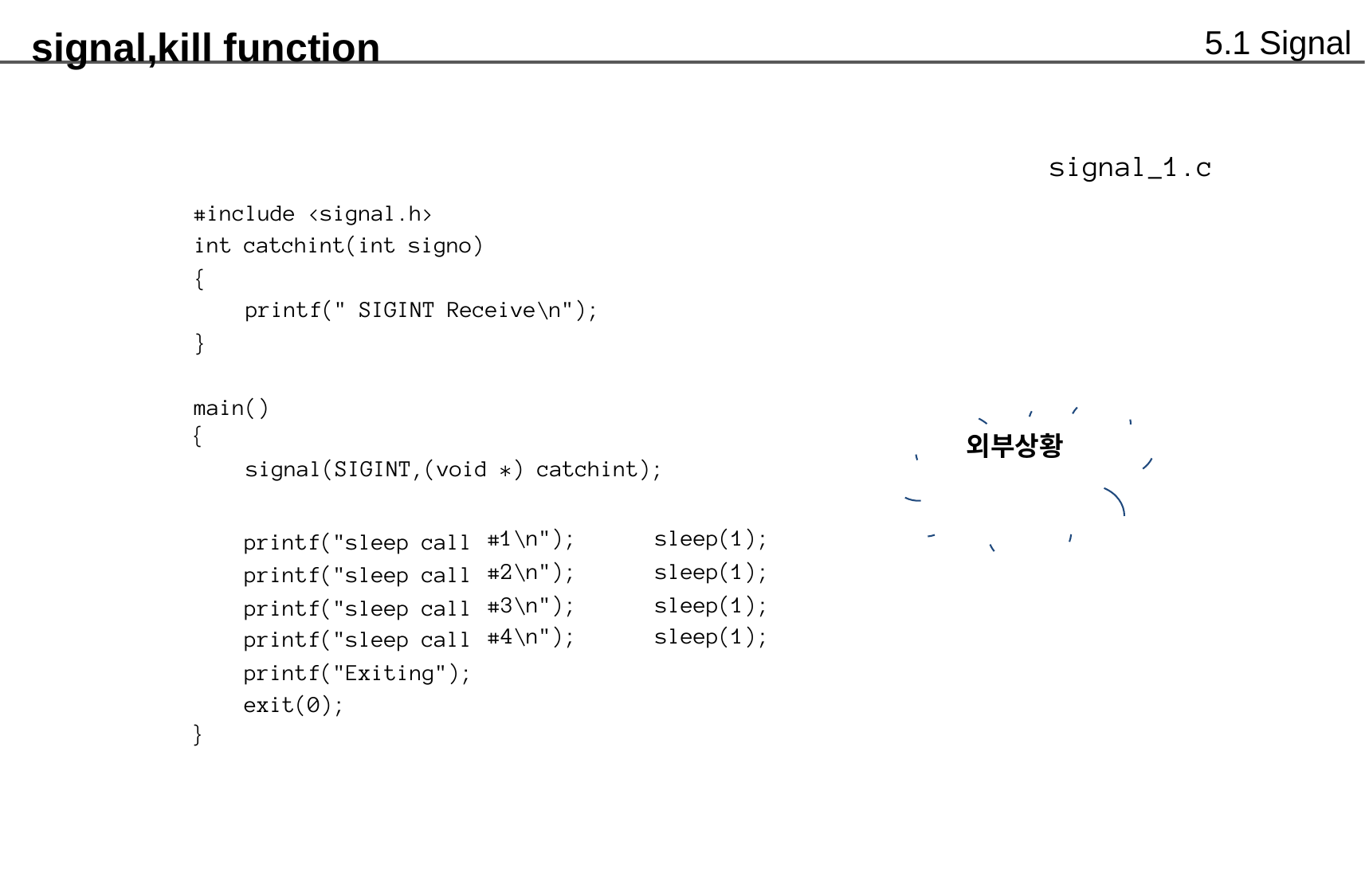

signal,kill function

	#include  <signal.h>
	int  catchint(int  signo)
	{
		printf("  SIGINT  Receive\n");
	}

	main()
	5.1 Signal

signal_1.c

{
외부상황

signal(SIGINT,(void  *)  catchint);

#1\n");
#2\n");
#3\n");
#4\n");
sleep(1);
sleep(1);
sleep(1);
sleep(1);
printf("sleep  call
printf("sleep  call
printf("sleep  call
printf("sleep  call
printf("Exiting");
exit(0);

}